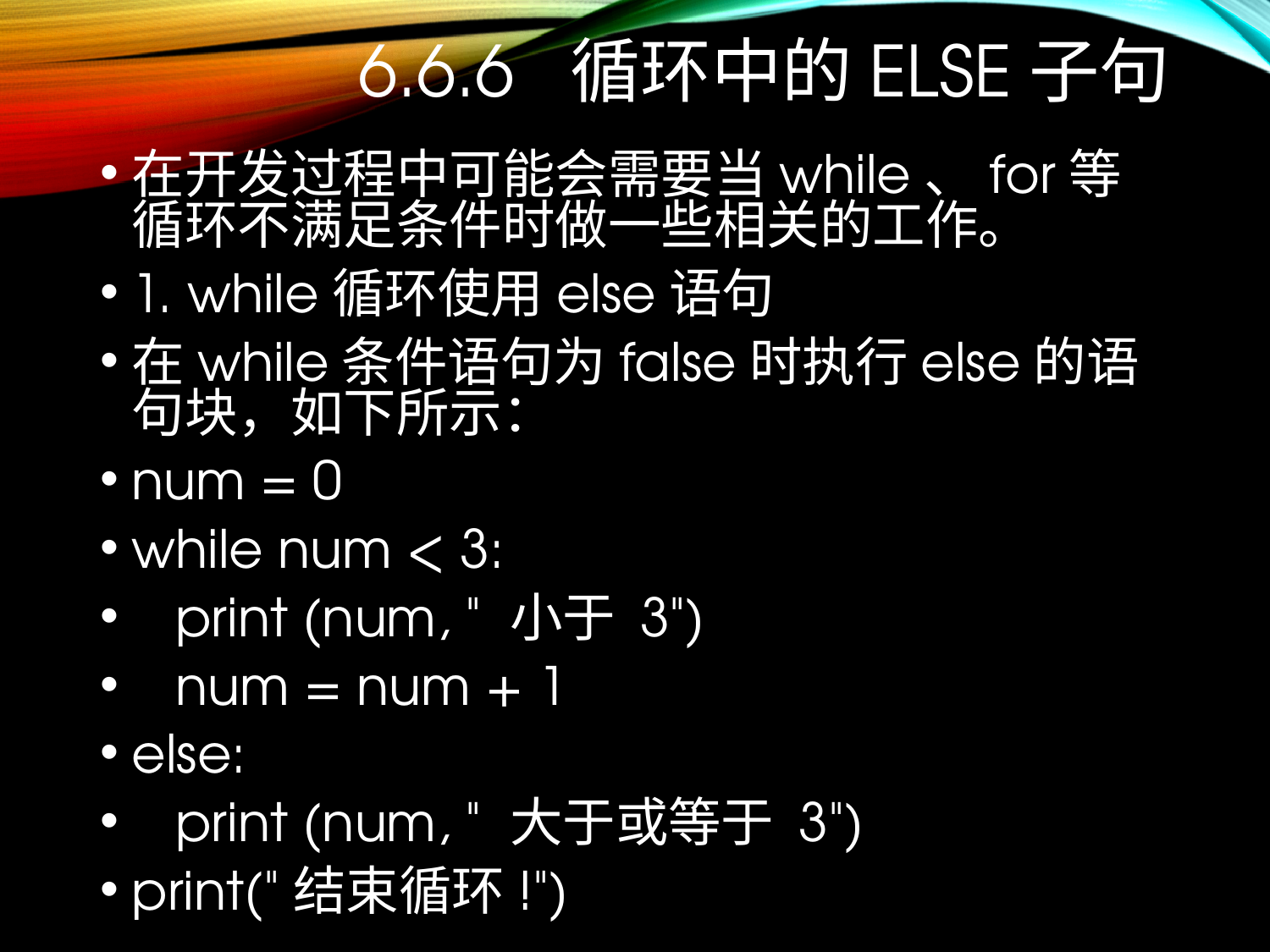

# 6.6.6  循环中的else子句
在开发过程中可能会需要当while、for等循环不满足条件时做一些相关的工作。
1. while循环使用else语句
在while条件语句为false时执行else的语句块，如下所示：
num = 0
while num < 3:
   print (num, " 小于 3")
   num = num + 1
else:
   print (num, " 大于或等于 3")
print("结束循环!")